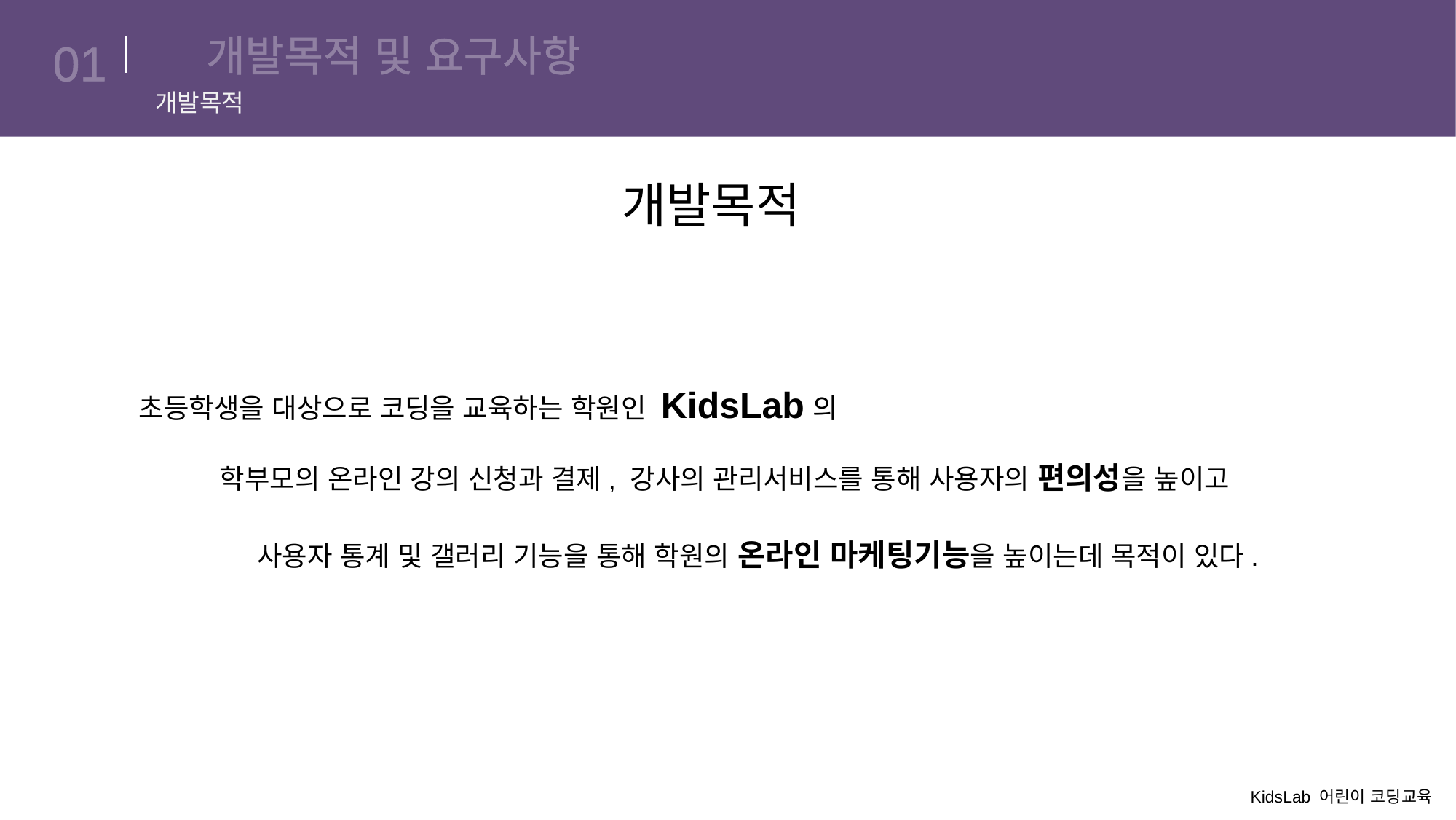

# 개발목적 및 요구사항
01
개발목적
개발목적
초등학생을 대상으로 코딩을 교육하는 학원인 KidsLab의
학부모의 온라인 강의 신청과 결제, 강사의 관리서비스를 통해 사용자의 편의성을 높이고
사용자 통계 및 갤러리 기능을 통해 학원의 온라인 마케팅기능을 높이는데 목적이 있다.